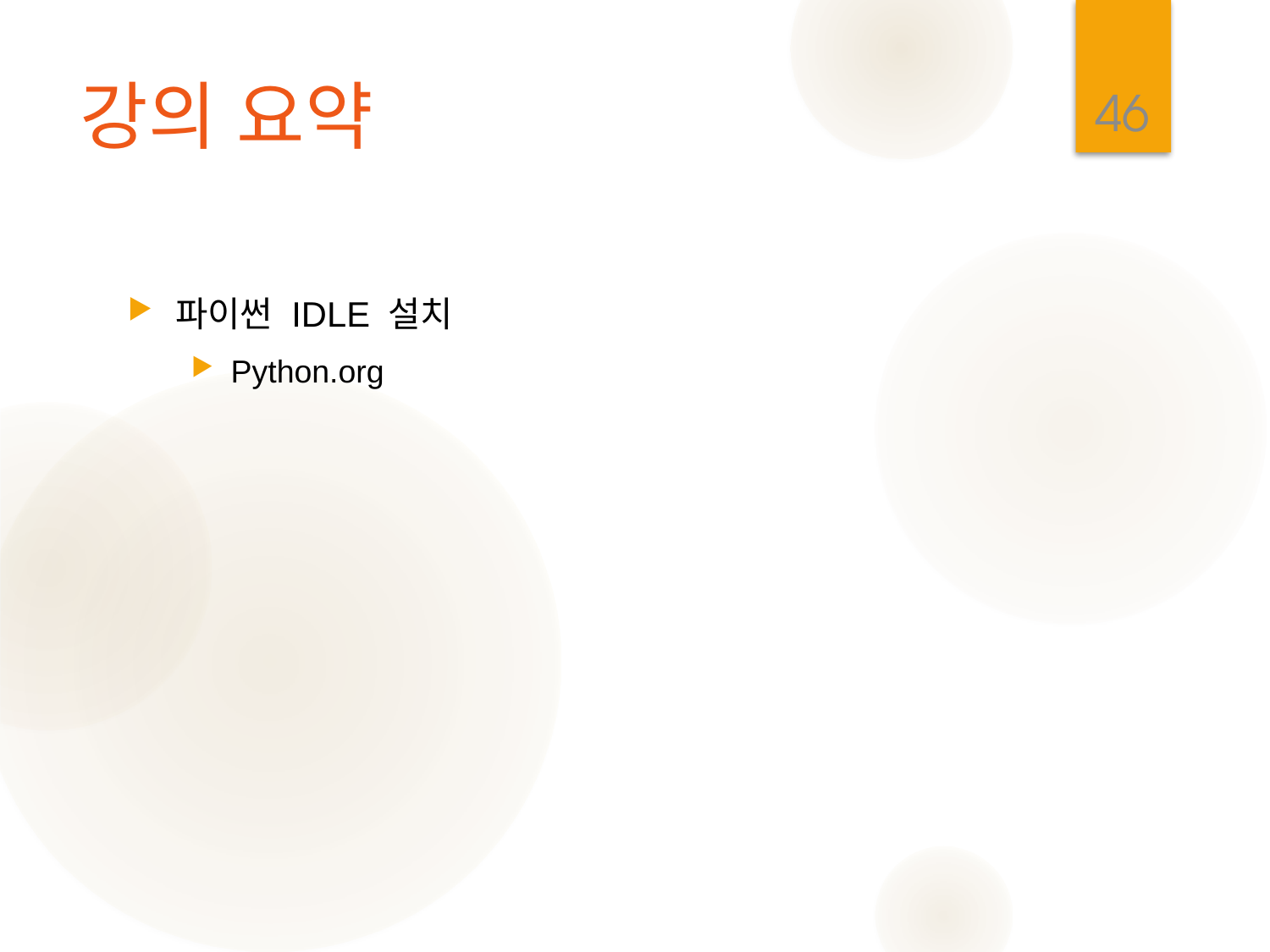

46
# 강의 요약
파이썬 IDLE 설치
Python.org